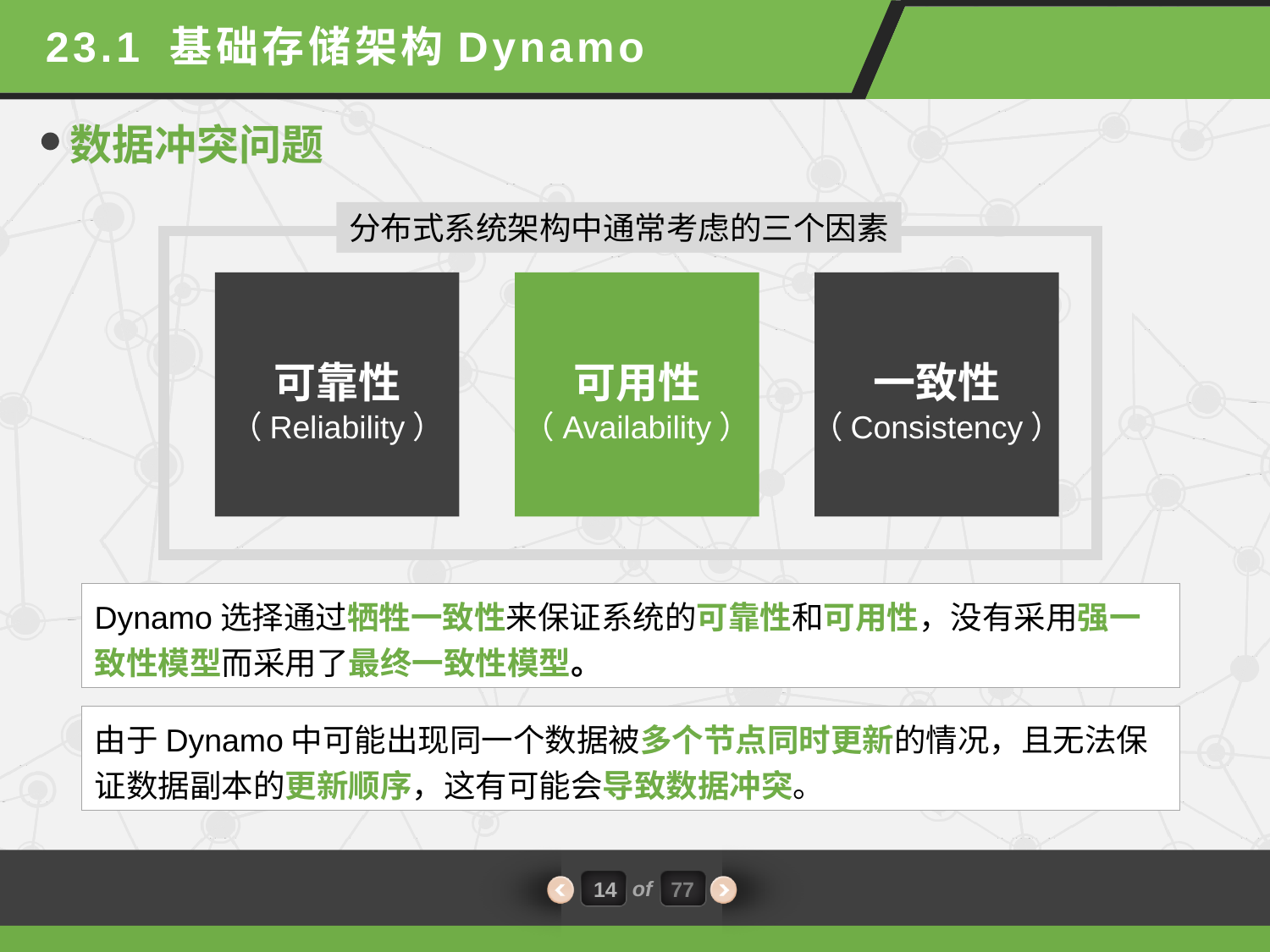

23.1 基础存储架构Dynamo
数据冲突问题

分布式系统架构中通常考虑的三个因素

可靠性
（Reliability）

可用性
（Availability）

一致性
（Consistency）
Dynamo选择通过牺牲一致性来保证系统的可靠性和可用性，没有采用强一致性模型而采用了最终一致性模型。
由于Dynamo中可能出现同一个数据被多个节点同时更新的情况，且无法保证数据副本的更新顺序，这有可能会导致数据冲突。
14